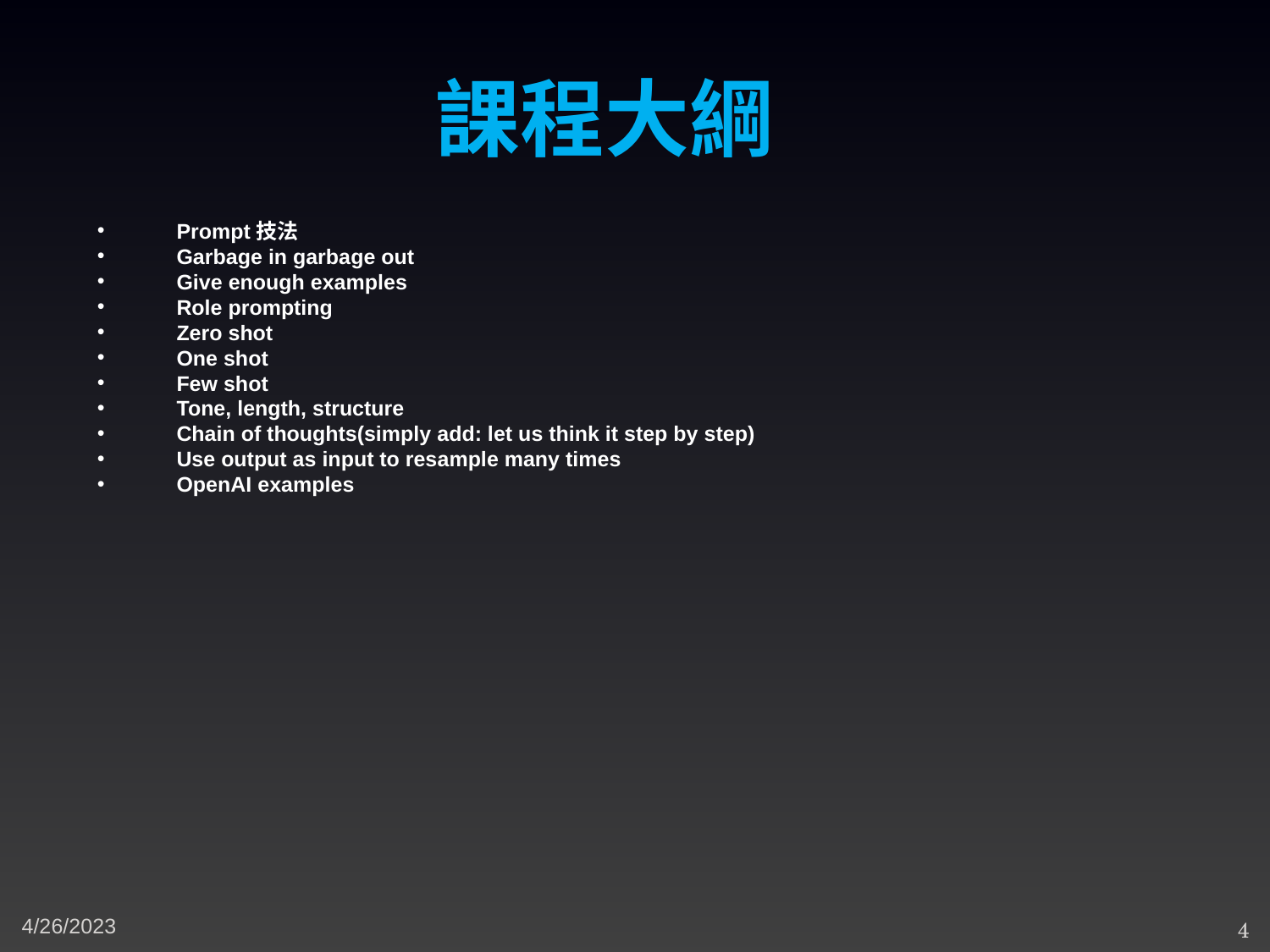

課程大綱
Prompt技法
Garbage in garbage out
Give enough examples
Role prompting
Zero shot
One shot
Few shot
Tone, length, structure
Chain of thoughts(simply add: let us think it step by step)
Use output as input to resample many times
OpenAI examples
4/26/2023
4